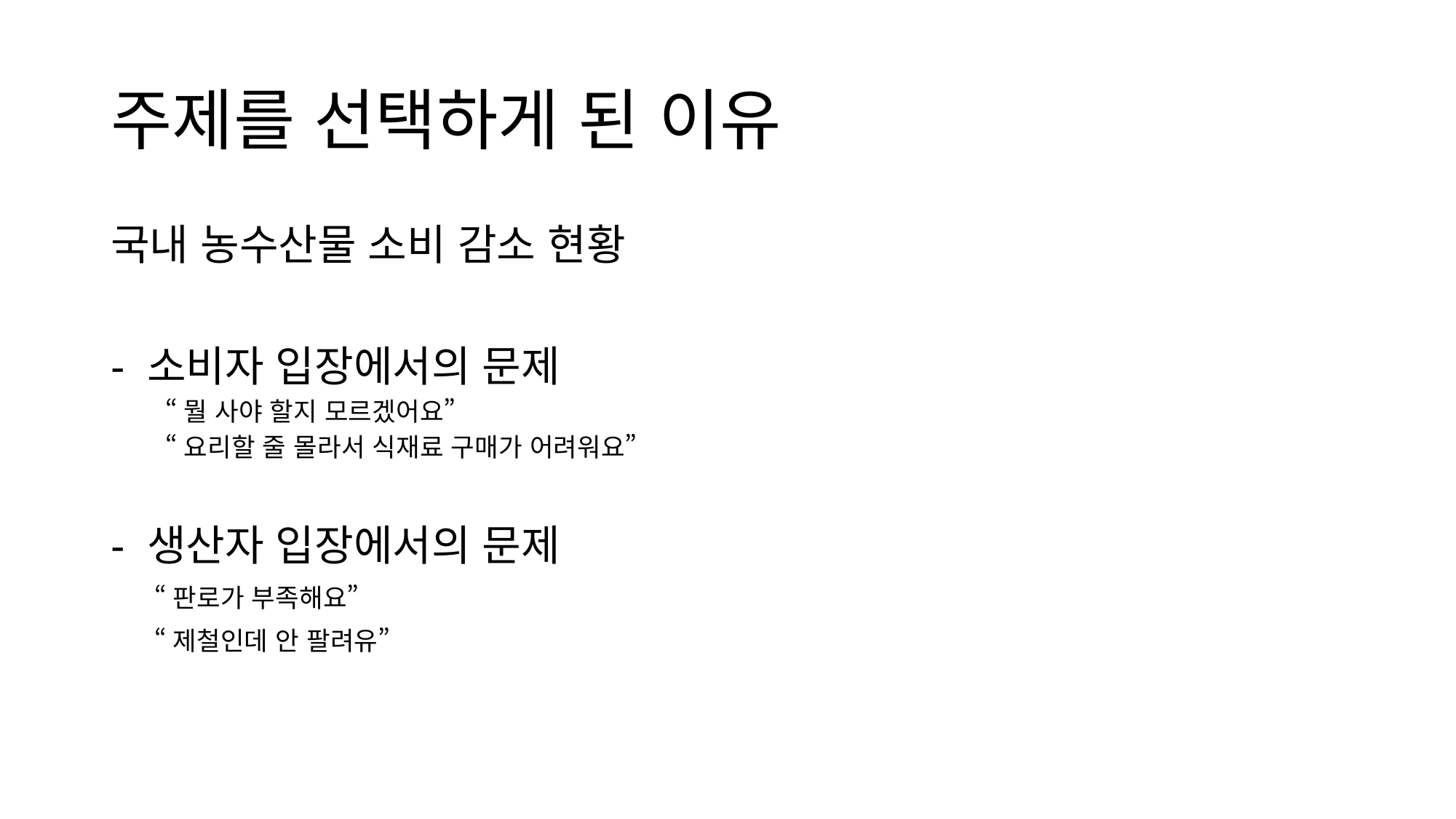

# 주제를 선택하게 된 이유
국내 농수산물 소비 감소 현황

- 소비자 입장에서의 문제
“뭘 사야 할지 모르겠어요”
“요리할 줄 몰라서 식재료 구매가 어려워요”

- 생산자 입장에서의 문제
      “판로가 부족해요”
      “제철인데 안 팔려유”